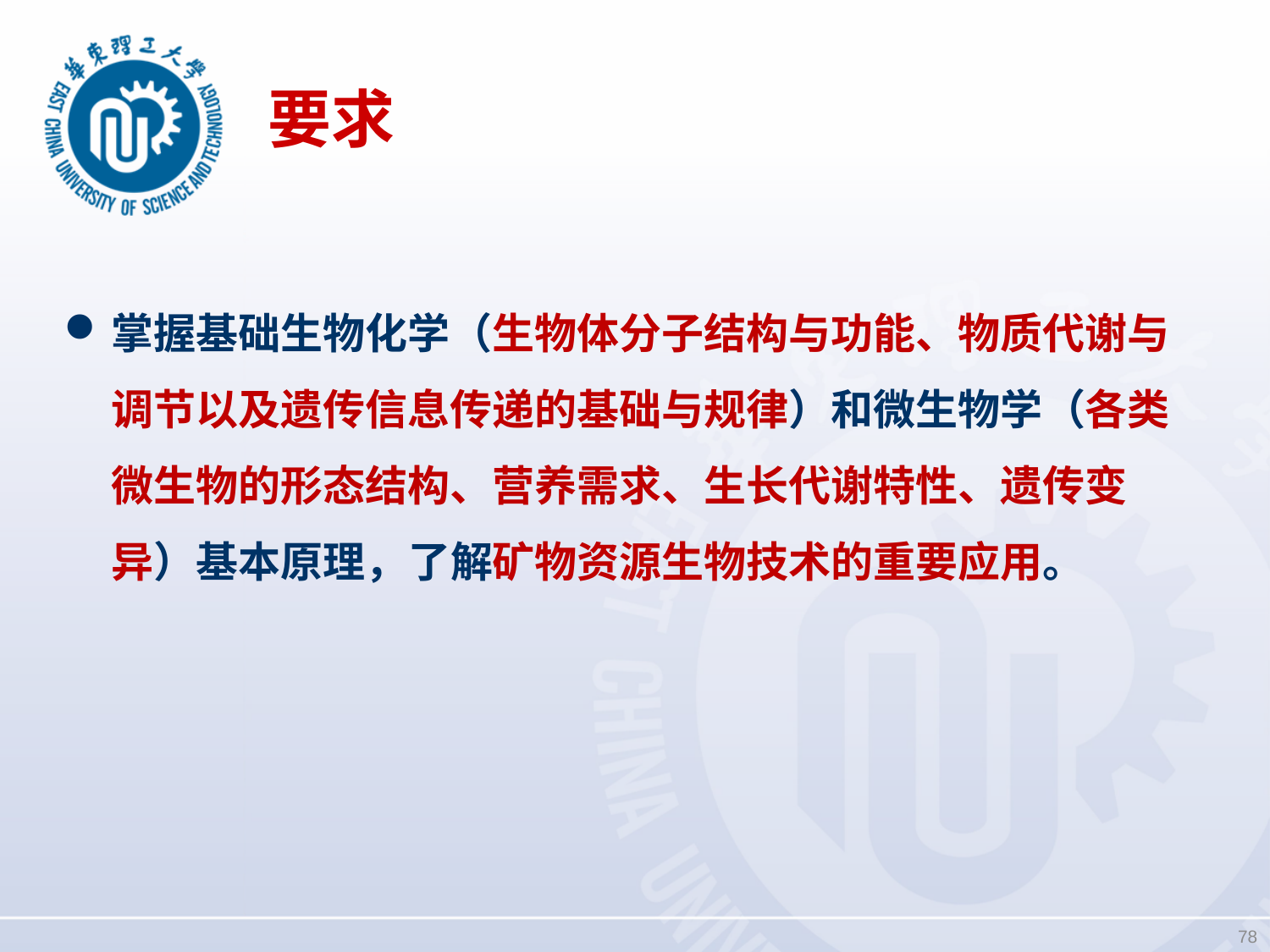

# 要求
掌握基础生物化学（生物体分子结构与功能、物质代谢与调节以及遗传信息传递的基础与规律）和微生物学（各类微生物的形态结构、营养需求、生长代谢特性、遗传变异）基本原理，了解矿物资源生物技术的重要应用。
78